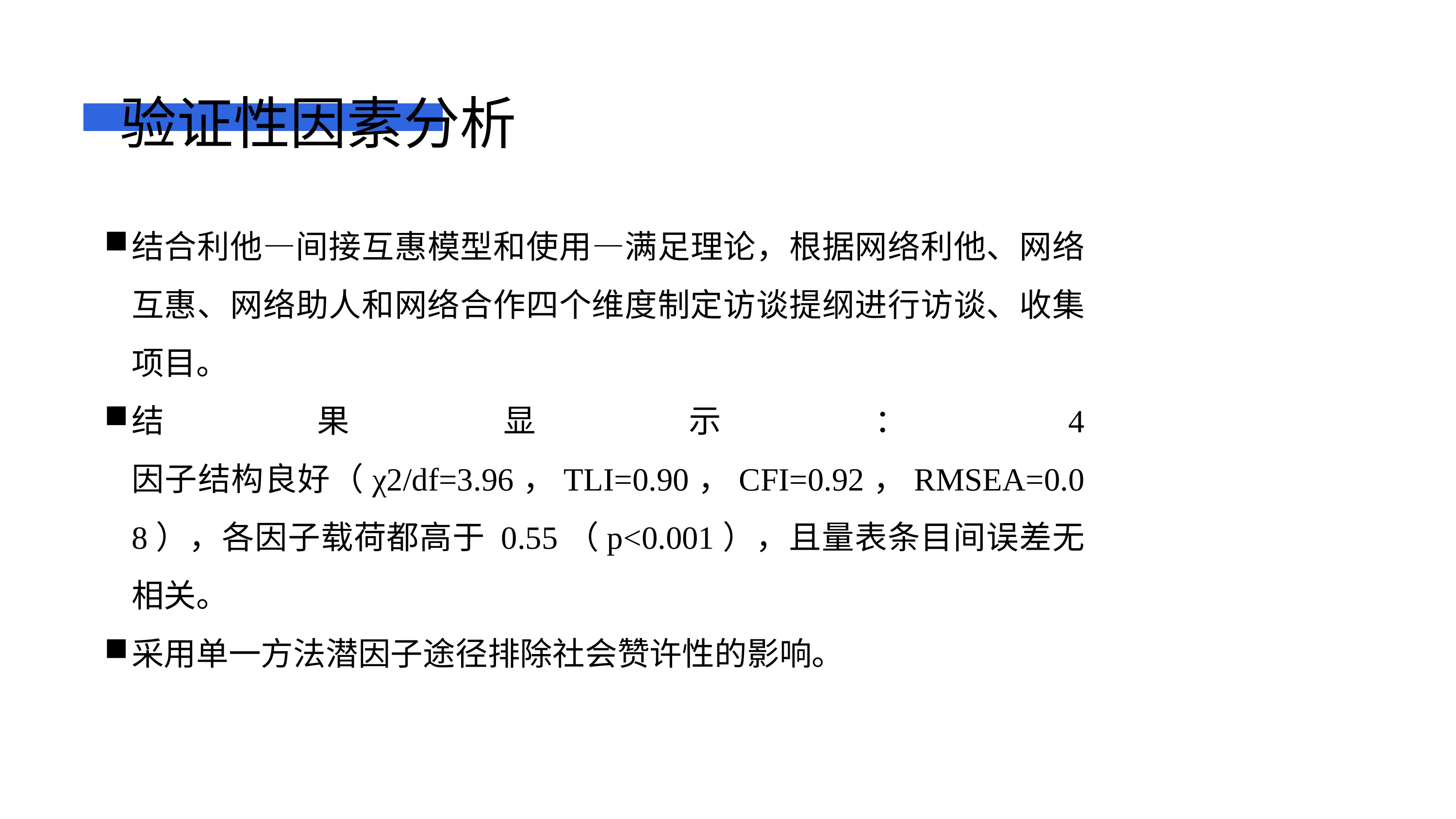

验证性因素分析

结合利他—间接互惠模型和使用—满足理论，根据网络利他、网络互惠、网络助人和网络合作四个维度制定访谈提纲进行访谈、收集项目。
结果显示：4 因子结构良好（χ2/df=3.96，TLI=0.90，CFI=0.92，RMSEA=0.08），各因子载荷都高于 0.55（p<0.001），且量表条目间误差无相关。
采用单一方法潜因子途径排除社会赞许性的影响。